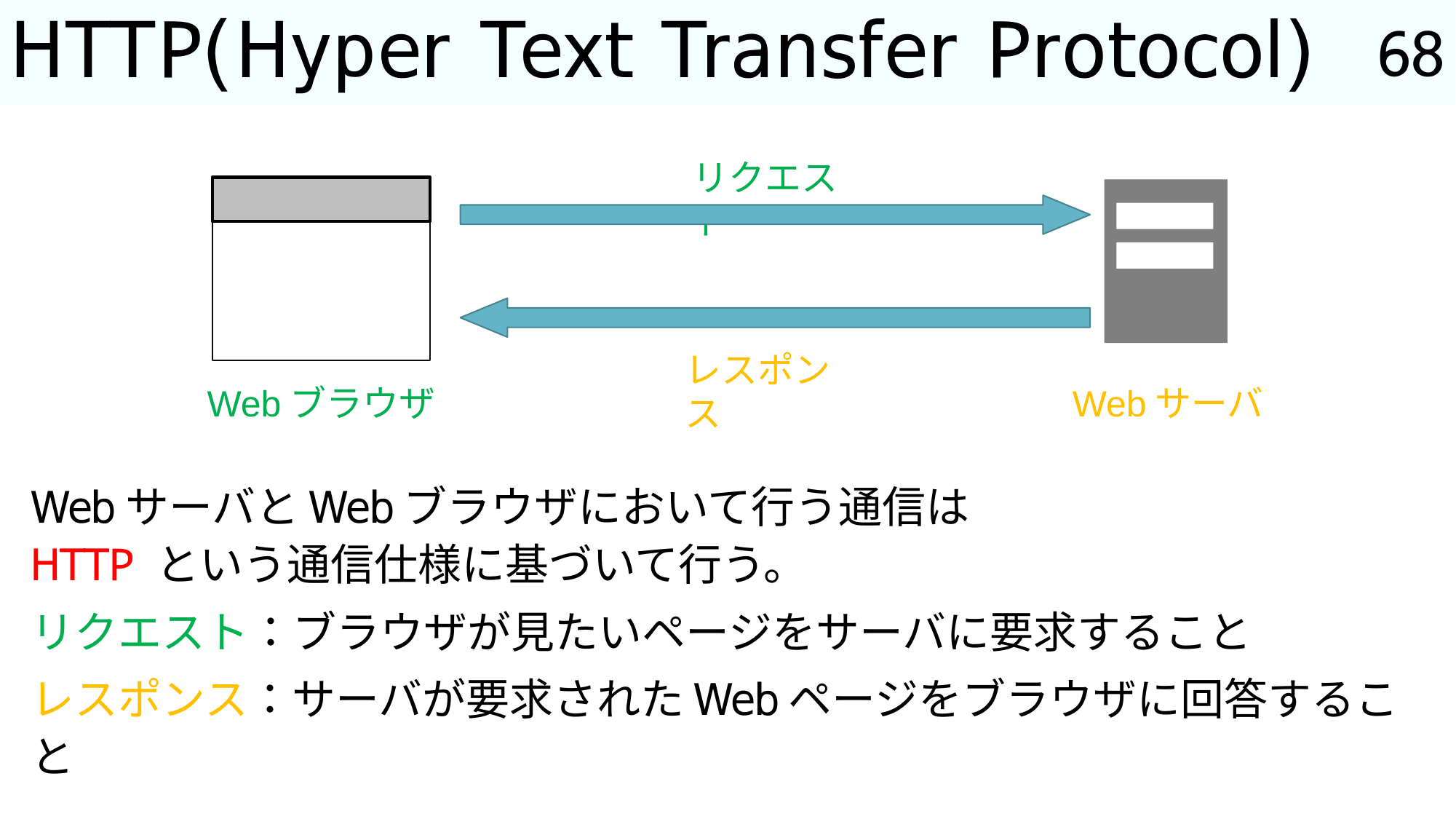

68
# HTTP(Hyper Text Transfer Protocol)
リクエスト

Webブラウザ

レスポンス
Webサーバ

WebサーバとWebブラウザにおいて行う通信は
HTTP という通信仕様に基づいて行う。
リクエスト：ブラウザが見たいページをサーバに要求すること
レスポンス：サーバが要求されたWebページをブラウザに回答すること